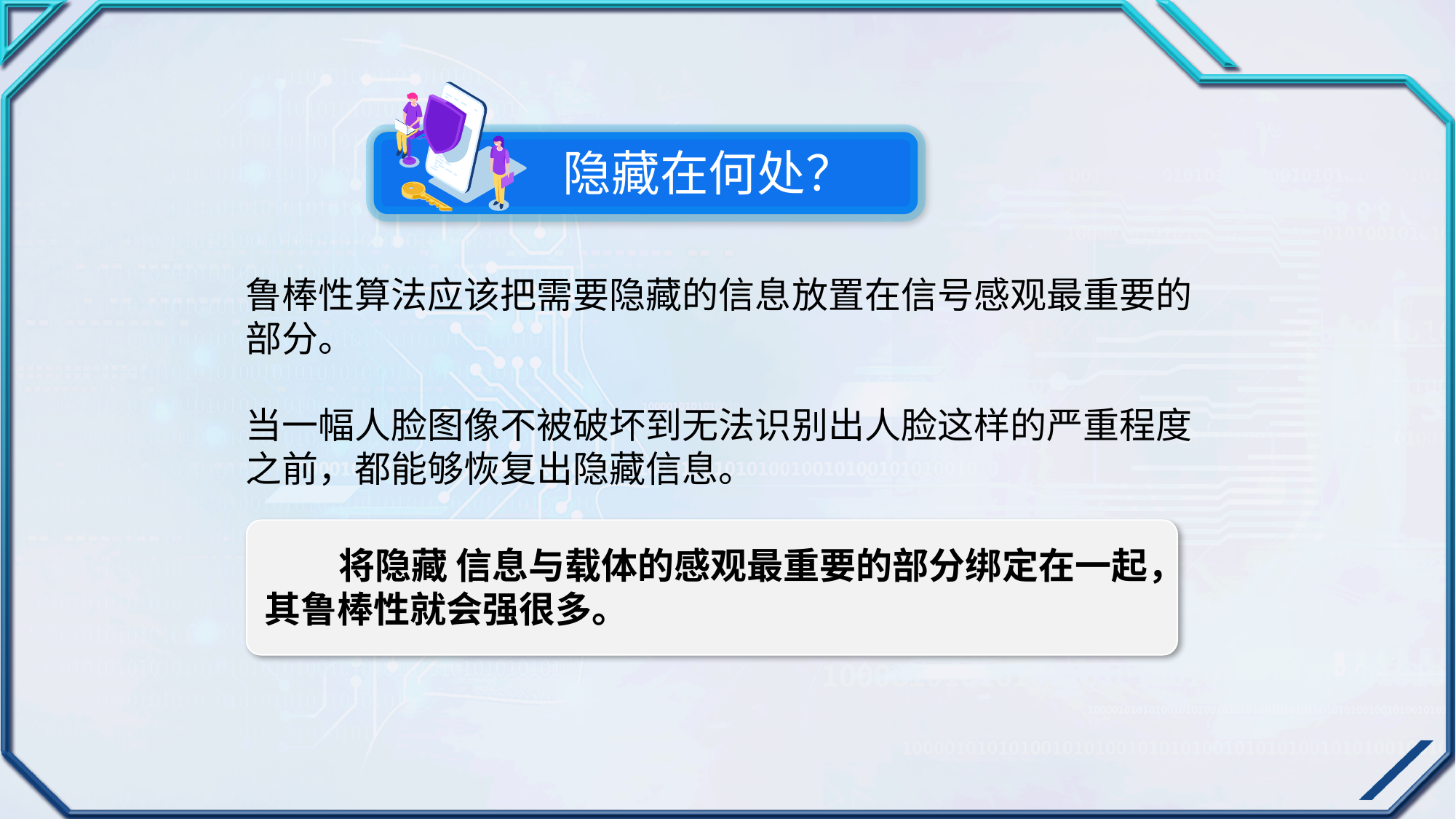

隐藏在何处？
鲁棒性算法应该把需要隐藏的信息放置在信号感观最重要的部分。
当一幅人脸图像不被破坏到无法识别出人脸这样的严重程度之前，都能够恢复出隐藏信息。

        将隐藏 信息与载体的感观最重要的部分绑定在一起，
其鲁棒性就会强很多。